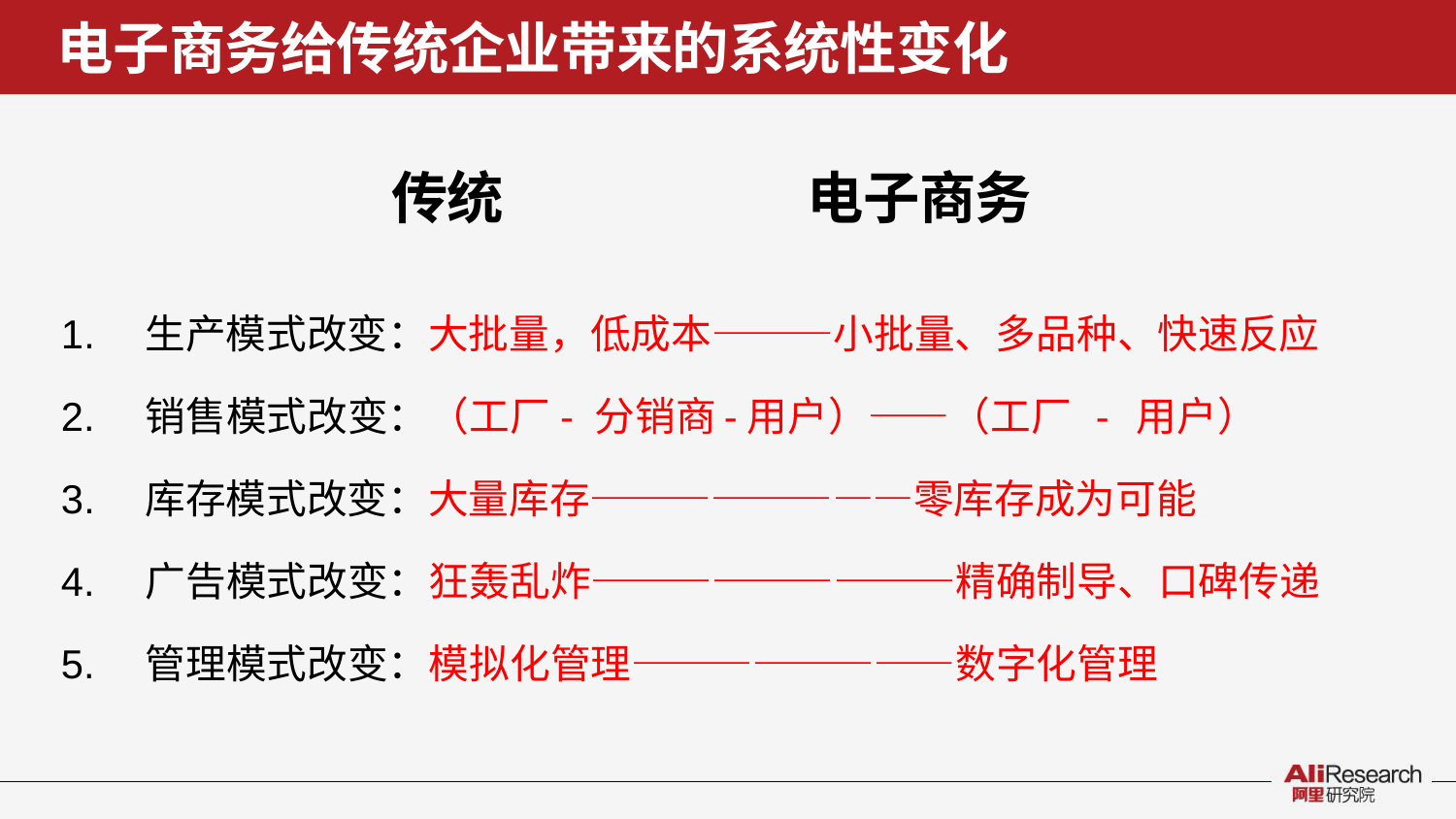

# 电子商务给传统企业带来的系统性变化
传统	电子商务

1.	生产模式改变：大批量，低成本———小批量、多品种、快速反应
2.	销售模式改变：（工厂- 分销商	-用户）——（工厂	-	用户）
3.	库存模式改变：大量库存————————零库存成为可能
4.	广告模式改变：狂轰乱炸—————————精确制导、口碑传递
5.	管理模式改变：模拟化管理————————数字化管理